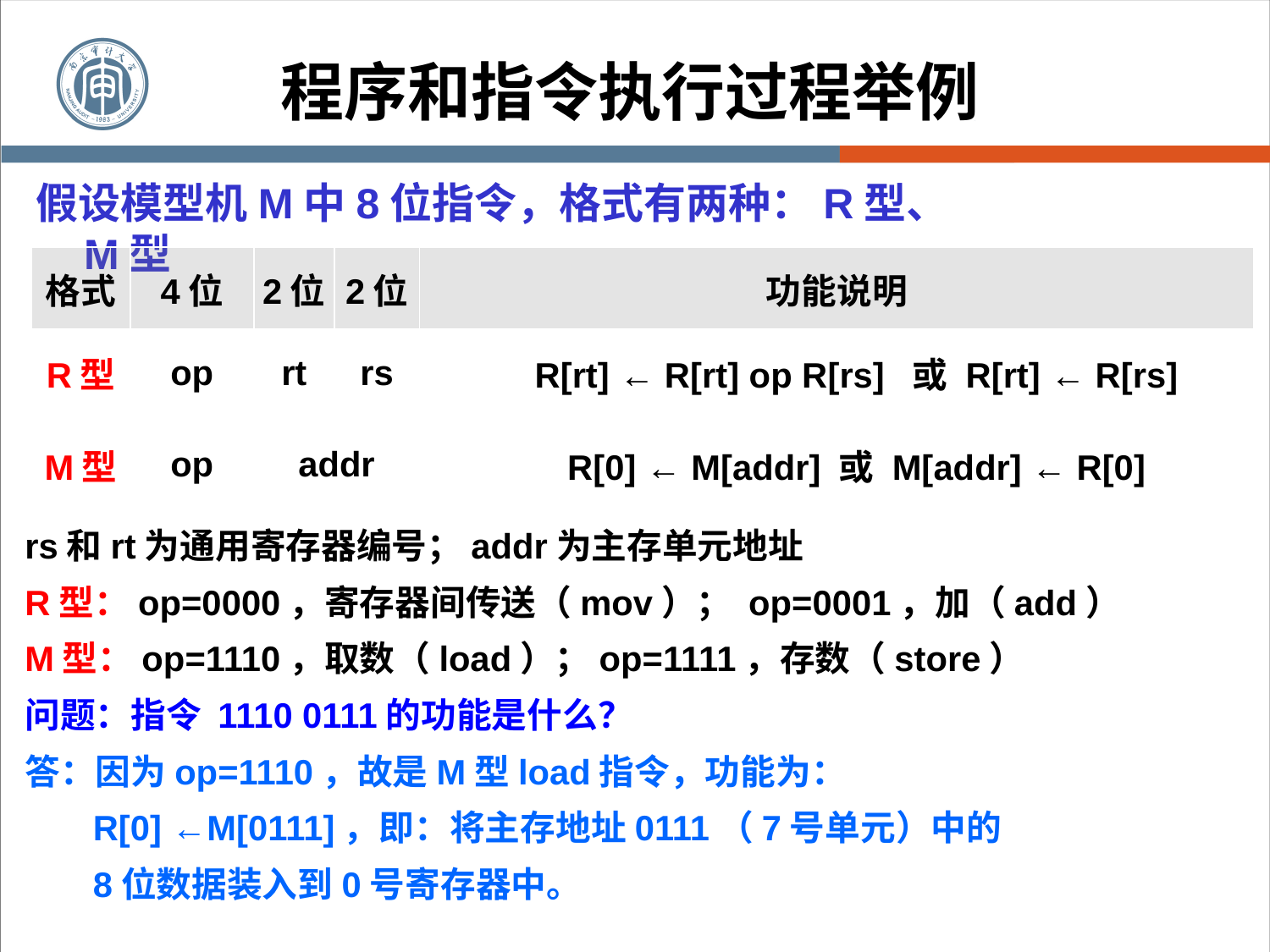

程序和指令执行过程举例
假设模型机M中8位指令，格式有两种：R型、M型
| 格式 | 4位 | 2位 | 2位 | 功能说明 |
| --- | --- | --- | --- | --- |
| R型 | op | rt | rs | R[rt] ← R[rt] op R[rs] 或 R[rt] ← R[rs] |
| M型 | op | addr |  | R[0] ← M[addr] 或 M[addr] ← R[0] |
rs和rt为通用寄存器编号；addr为主存单元地址
R型：op=0000，寄存器间传送（mov）； op=0001，加（add）
M型：op=1110，取数（load）；op=1111，存数（store）
问题：指令 1110 0111的功能是什么？
答：因为op=1110，故是M型load指令，功能为：
       R[0] ←M[0111]，即：将主存地址0111（7号单元）中的
       8位数据装入到0号寄存器中。